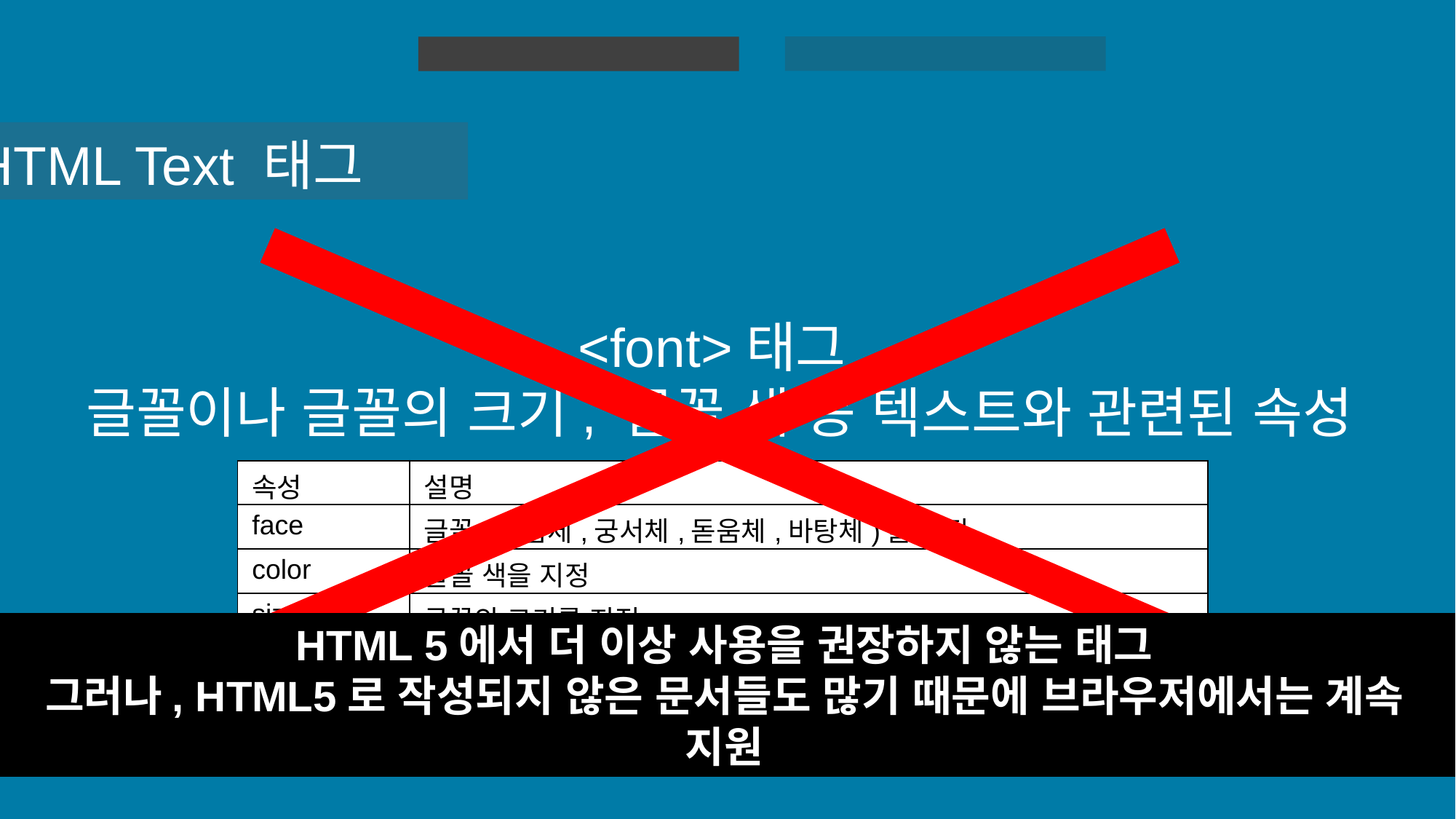

HTML 실습
HTML

HTML Text 태그
<font>태그
글꼴이나 글꼴의 크기, 글꼴 색 등 텍스트와 관련된 속성
| 속성 | 설명 |
| --- | --- |
| face | 글꼴(굴림체,궁서체,돋움체,바탕체)을 지정 |
| color | 글꼴 색을 지정 |
| size | 글꼴의 크기를 지정 |
HTML 5에서 더 이상 사용을 권장하지 않는 태그
그러나, HTML5로 작성되지 않은 문서들도 많기 때문에 브라우저에서는 계속 지원